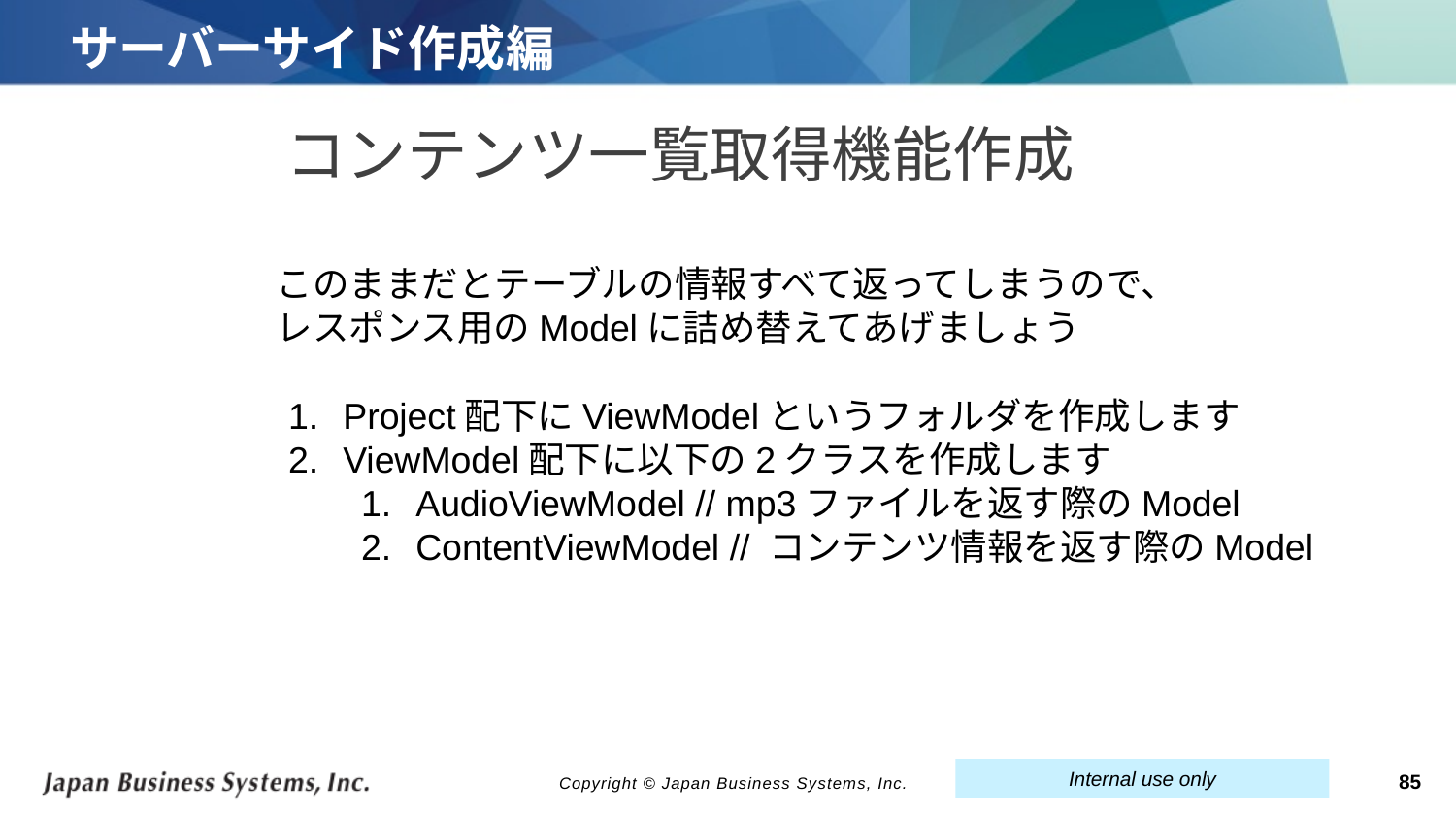

# サーバーサイド作成編
コンテンツ一覧取得機能作成
このままだとテーブルの情報すべて返ってしまうので、
レスポンス用のModelに詰め替えてあげましょう
Project配下にViewModelというフォルダを作成します
ViewModel配下に以下の2クラスを作成します
AudioViewModel // mp3ファイルを返す際のModel
ContentViewModel // コンテンツ情報を返す際のModel